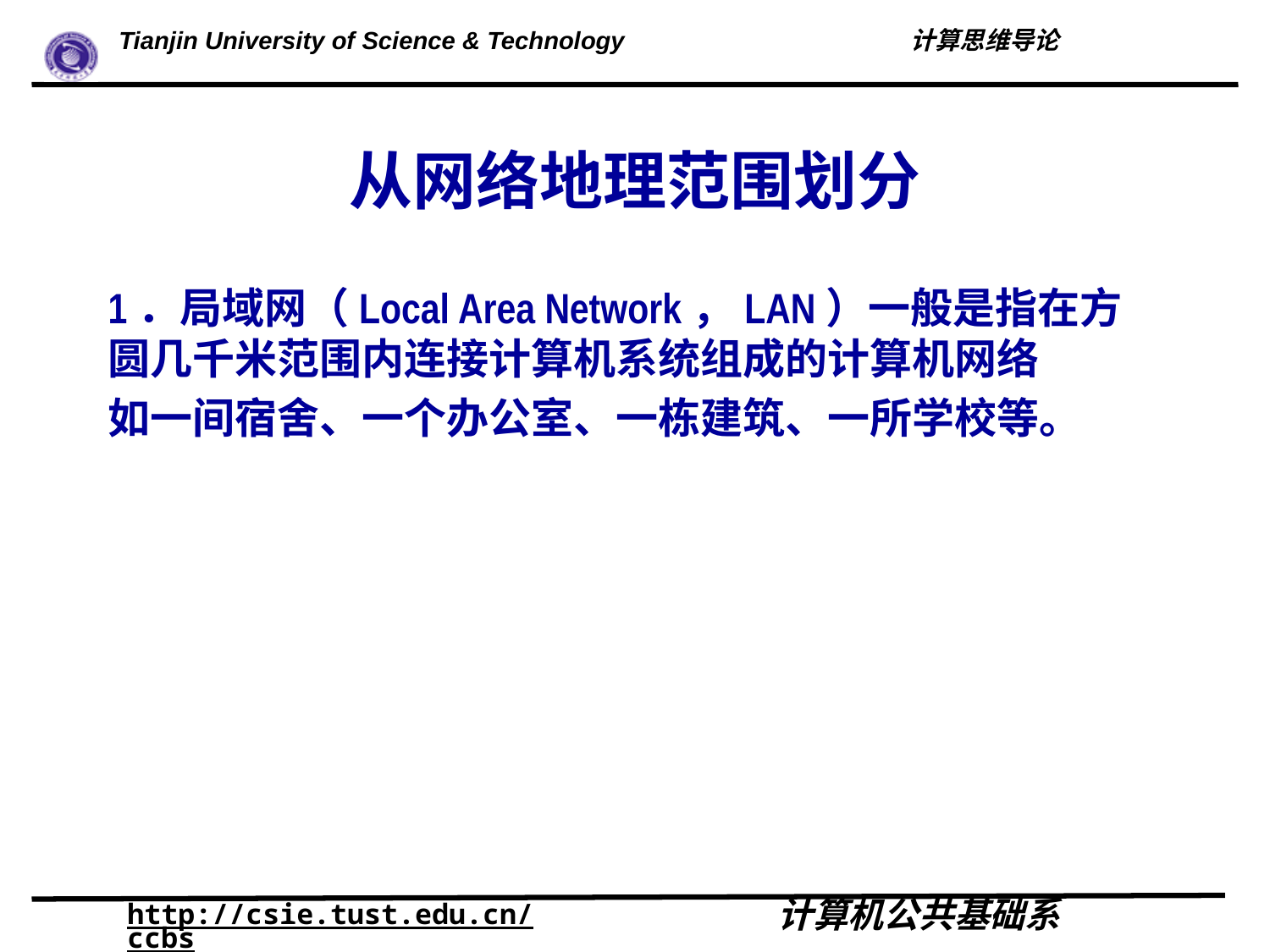

# 从网络地理范围划分
1．局域网（Local Area Network，LAN）一般是指在方圆几千米范围内连接计算机系统组成的计算机网络
如一间宿舍、一个办公室、一栋建筑、一所学校等。